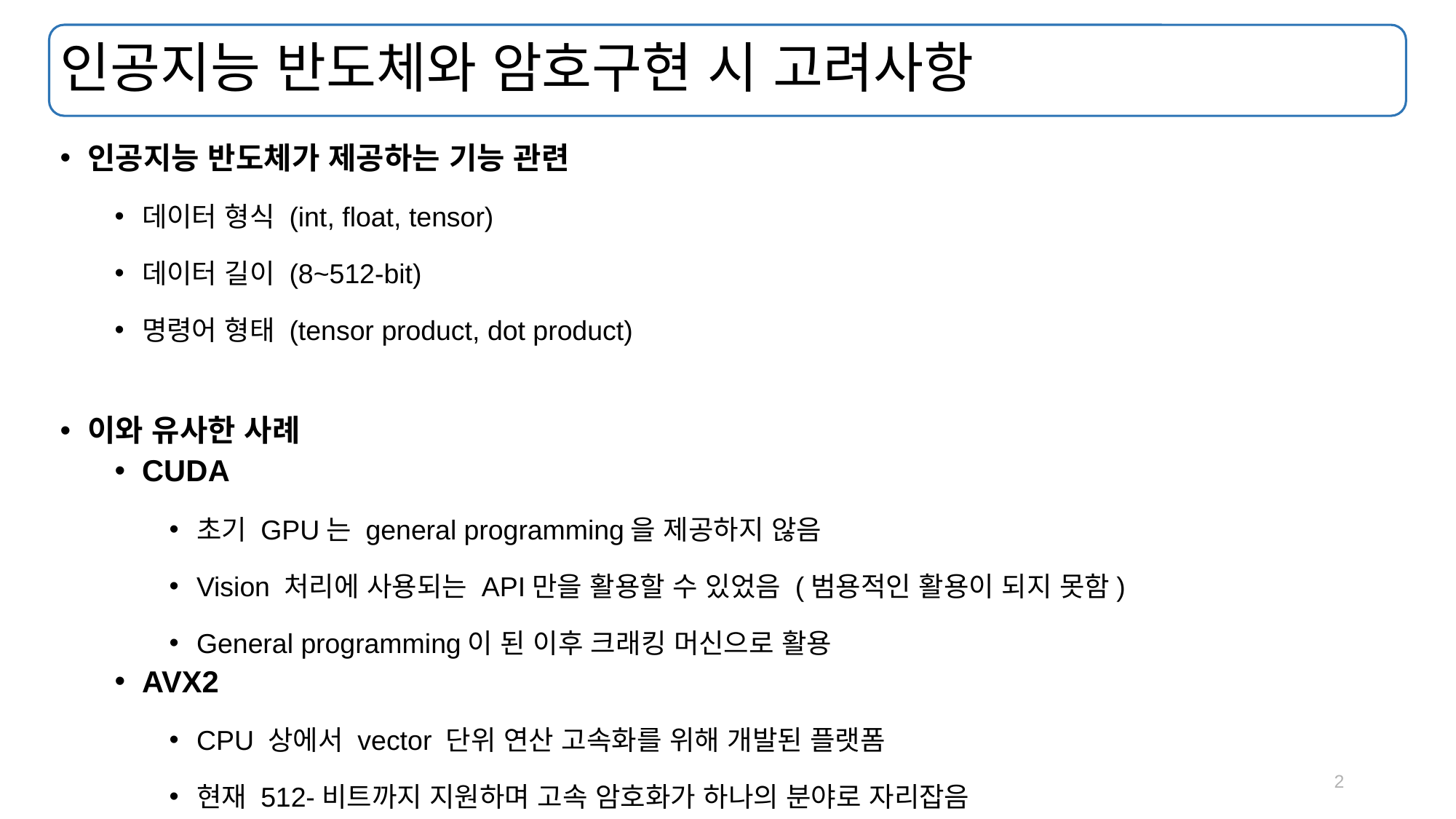

# 인공지능 반도체와 암호구현 시 고려사항
인공지능 반도체가 제공하는 기능 관련
데이터 형식 (int, float, tensor)
데이터 길이 (8~512-bit)
명령어 형태 (tensor product, dot product)

이와 유사한 사례
CUDA
초기 GPU는 general programming을 제공하지 않음
Vision 처리에 사용되는 API만을 활용할 수 있었음 (범용적인 활용이 되지 못함)
General programming이 된 이후 크래킹 머신으로 활용
AVX2
CPU 상에서 vector 단위 연산 고속화를 위해 개발된 플랫폼
현재 512-비트까지 지원하며 고속 암호화가 하나의 분야로 자리잡음
2